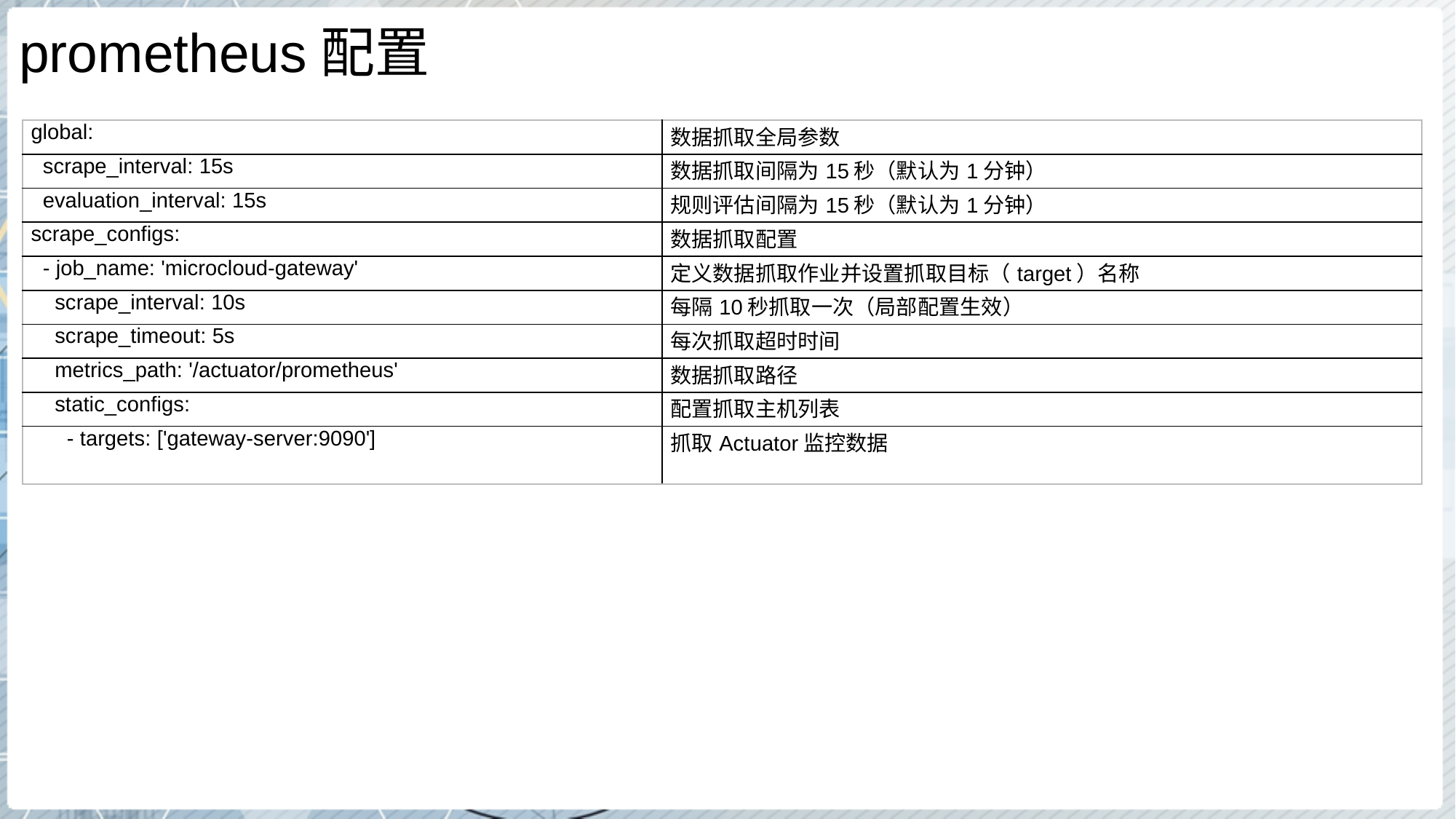

# prometheus配置
| global: | 数据抓取全局参数 |
| --- | --- |
| scrape\_interval: 15s | 数据抓取间隔为15秒（默认为1分钟） |
| evaluation\_interval: 15s | 规则评估间隔为15秒（默认为1分钟） |
| scrape\_configs: | 数据抓取配置 |
| - job\_name: 'microcloud-gateway' | 定义数据抓取作业并设置抓取目标（target）名称 |
| scrape\_interval: 10s | 每隔10秒抓取一次（局部配置生效） |
| scrape\_timeout: 5s | 每次抓取超时时间 |
| metrics\_path: '/actuator/prometheus' | 数据抓取路径 |
| static\_configs: | 配置抓取主机列表 |
| - targets: ['gateway-server:9090'] | 抓取Actuator监控数据 |